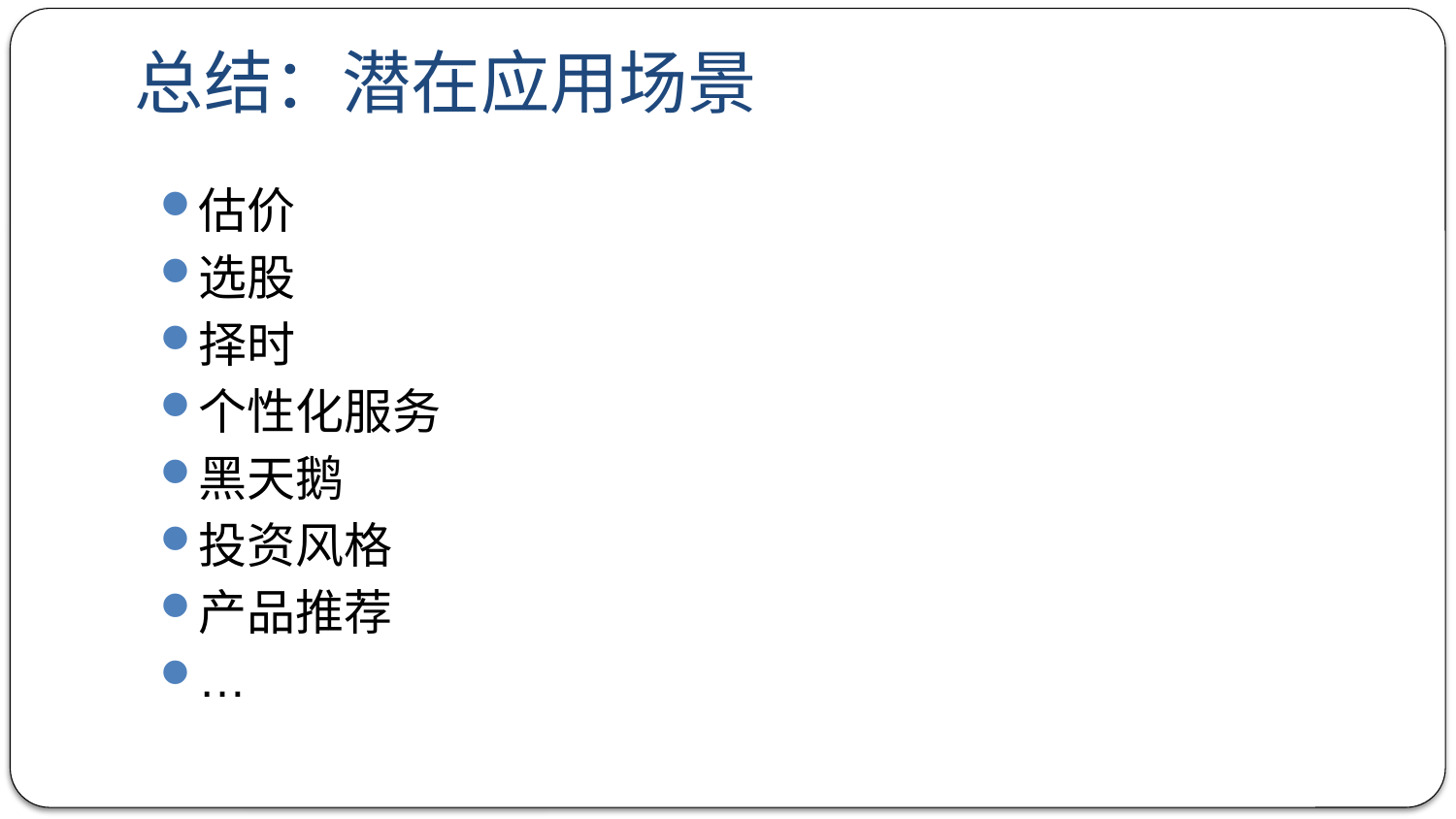

# 总结：潜在应用场景
估价
选股
择时
个性化服务
黑天鹅
投资风格
产品推荐
…